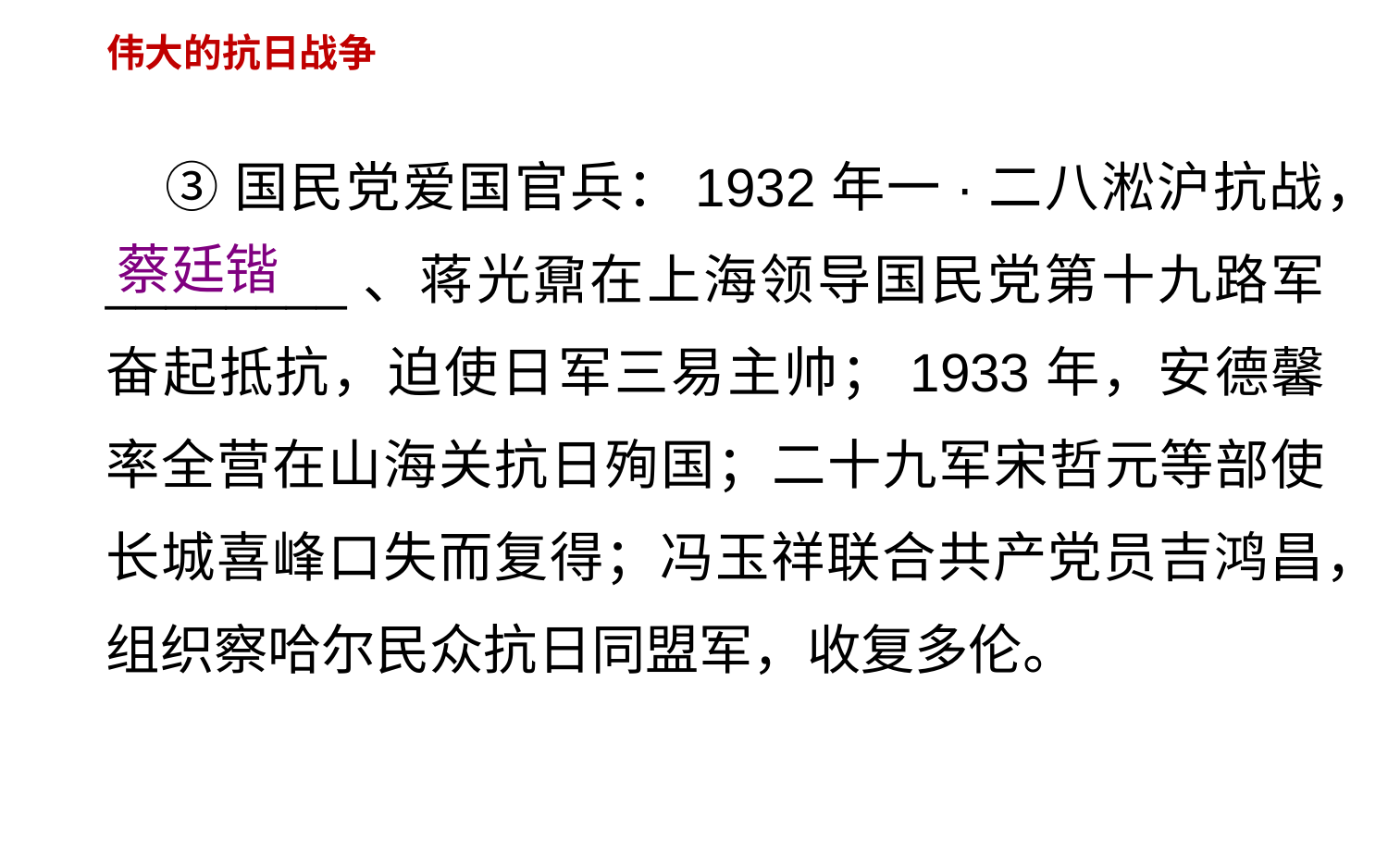

伟大的抗日战争
    ③国民党爱国官兵：1932年一·二八淞沪抗战，________、蒋光鼐在上海领导国民党第十九路军奋起抵抗，迫使日军三易主帅；1933年，安德馨率全营在山海关抗日殉国；二十九军宋哲元等部使长城喜峰口失而复得；冯玉祥联合共产党员吉鸿昌，组织察哈尔民众抗日同盟军，收复多伦。
蔡廷锴